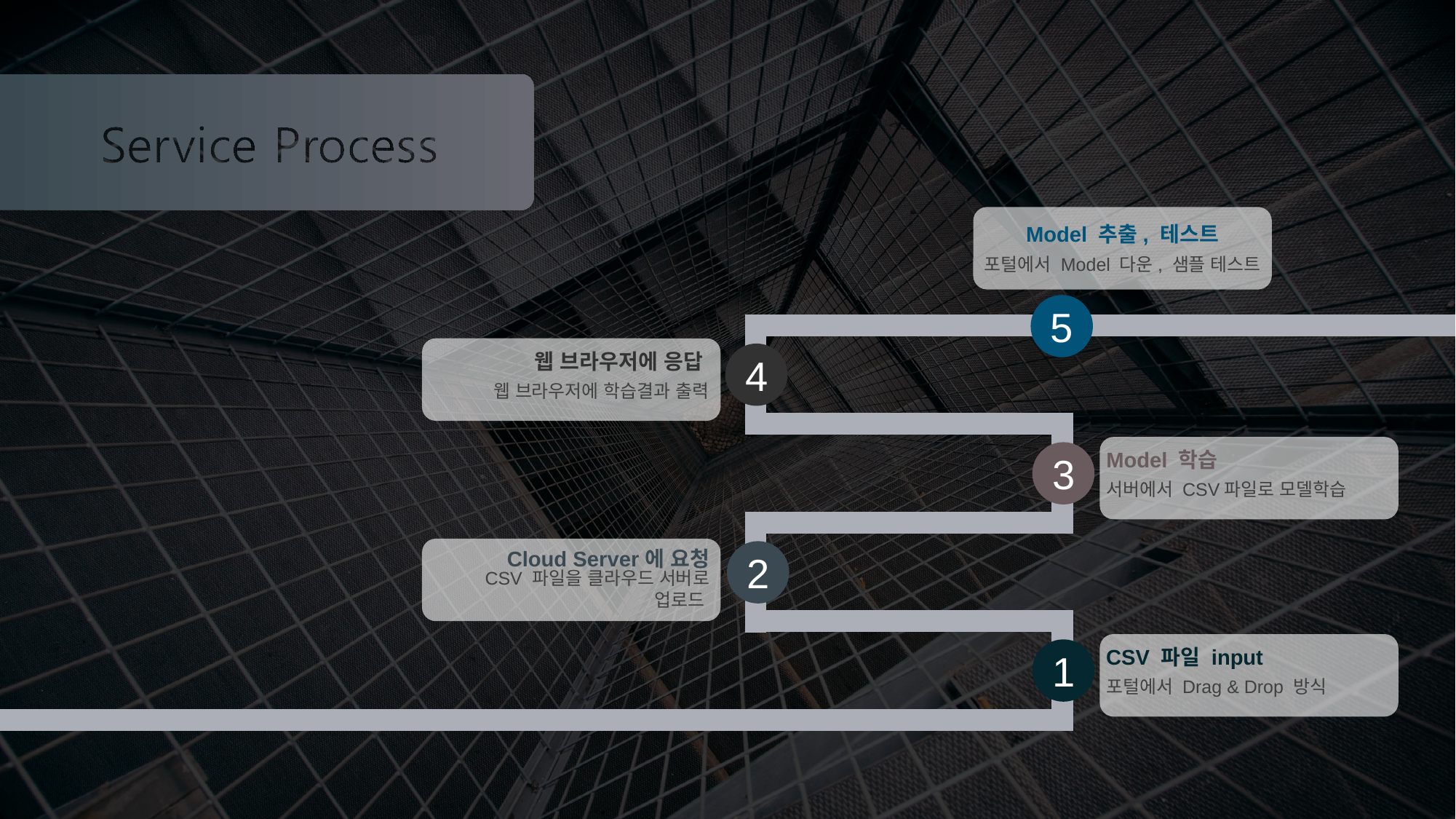

Model 추출, 테스트
포털에서 Model 다운, 샘플 테스트
5

4
웹 브라우저에 응답
웹 브라우저에 학습결과 출력

3
Model 학습
서버에서 CSV파일로 모델학습

2
Cloud Server에 요청
CSV 파일을 클라우드 서버로 업로드

1
CSV 파일 input
포털에서 Drag & Drop 방식